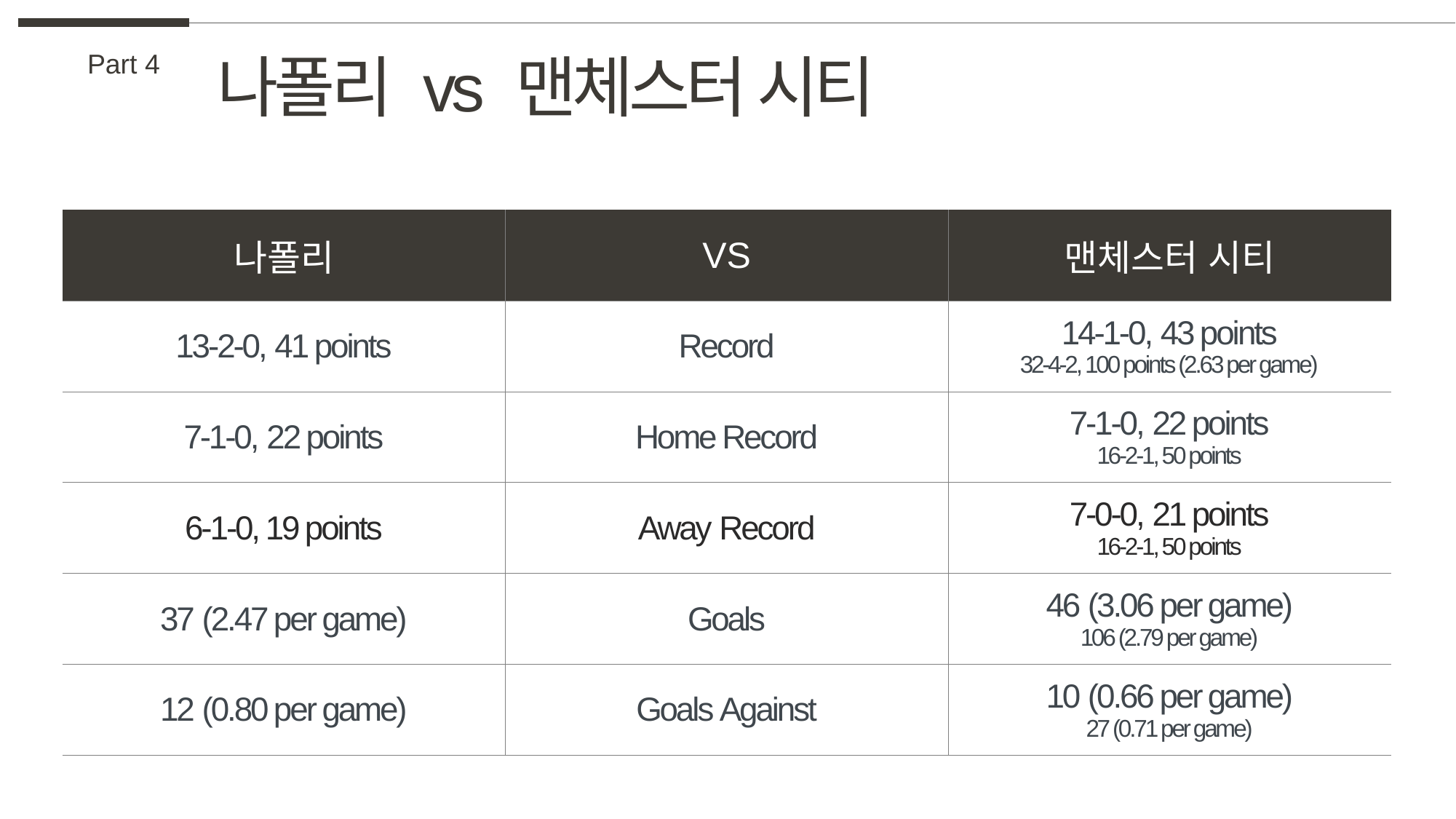

나폴리 vs 맨체스터 시티
Part 4
| 나폴리 | VS | 맨체스터 시티 |
| --- | --- | --- |
| 13-2-0, 41 points | Record | 14-1-0, 43 points 32-4-2, 100 points (2.63 per game) |
| 7-1-0, 22 points | Home Record | 7-1-0, 22 points 16-2-1, 50 points |
| 6-1-0, 19 points | Away Record | 7-0-0, 21 points 16-2-1, 50 points |
| 37 (2.47 per game) | Goals | 46 (3.06 per game) 106 (2.79 per game) |
| 12 (0.80 per game) | Goals Against | 10 (0.66 per game) 27 (0.71 per game) |